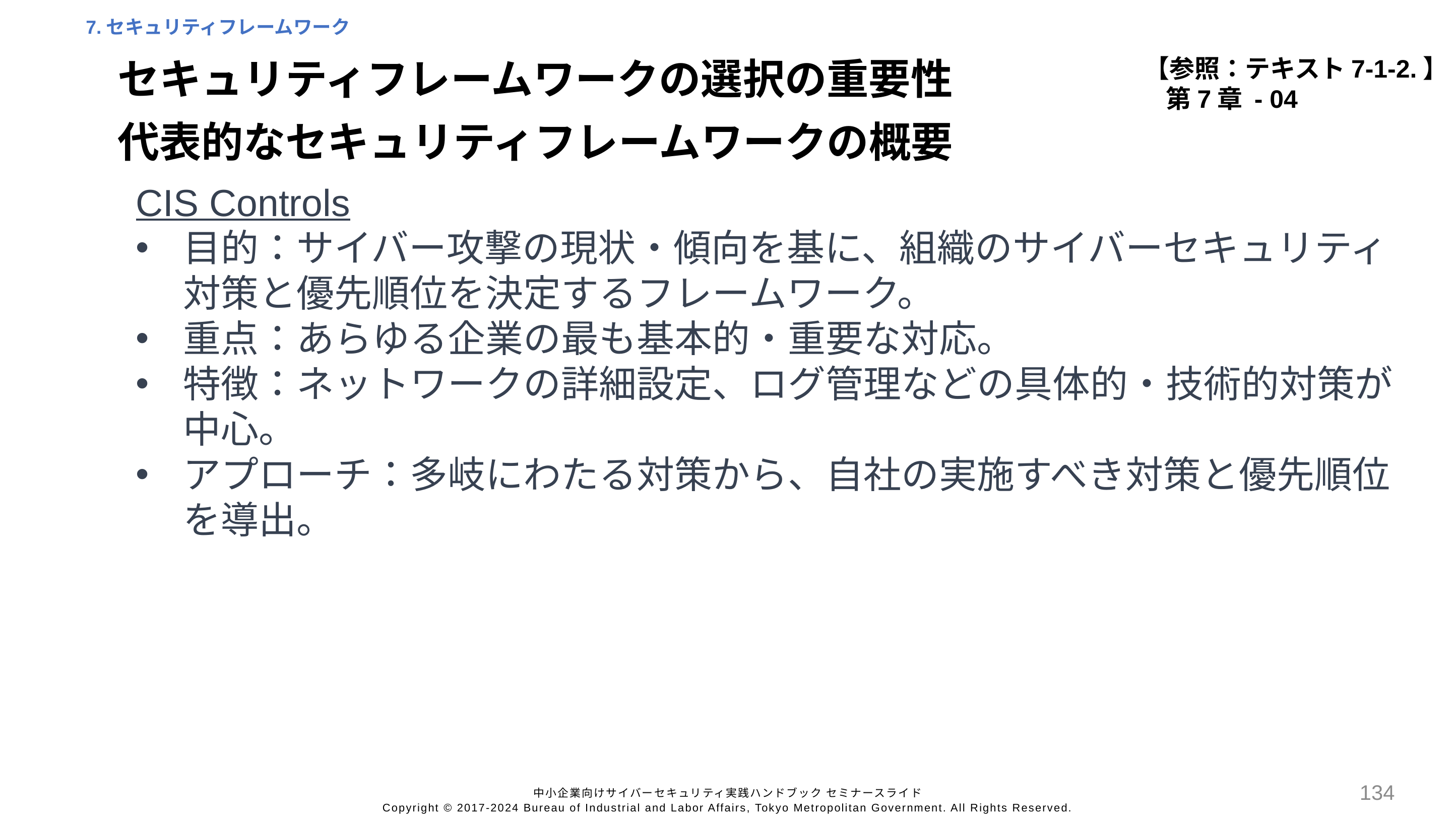

7.セキュリティフレームワーク
【参照：テキスト7-1-2.】
第7章 - 04
セキュリティフレームワークの選択の重要性
代表的なセキュリティフレームワークの概要
CIS Controls
目的：サイバー攻撃の現状・傾向を基に、組織のサイバーセキュリティ対策と優先順位を決定するフレームワーク。
重点：あらゆる企業の最も基本的・重要な対応。
特徴：ネットワークの詳細設定、ログ管理などの具体的・技術的対策が中心。
アプローチ：多岐にわたる対策から、自社の実施すべき対策と優先順位を導出。

134